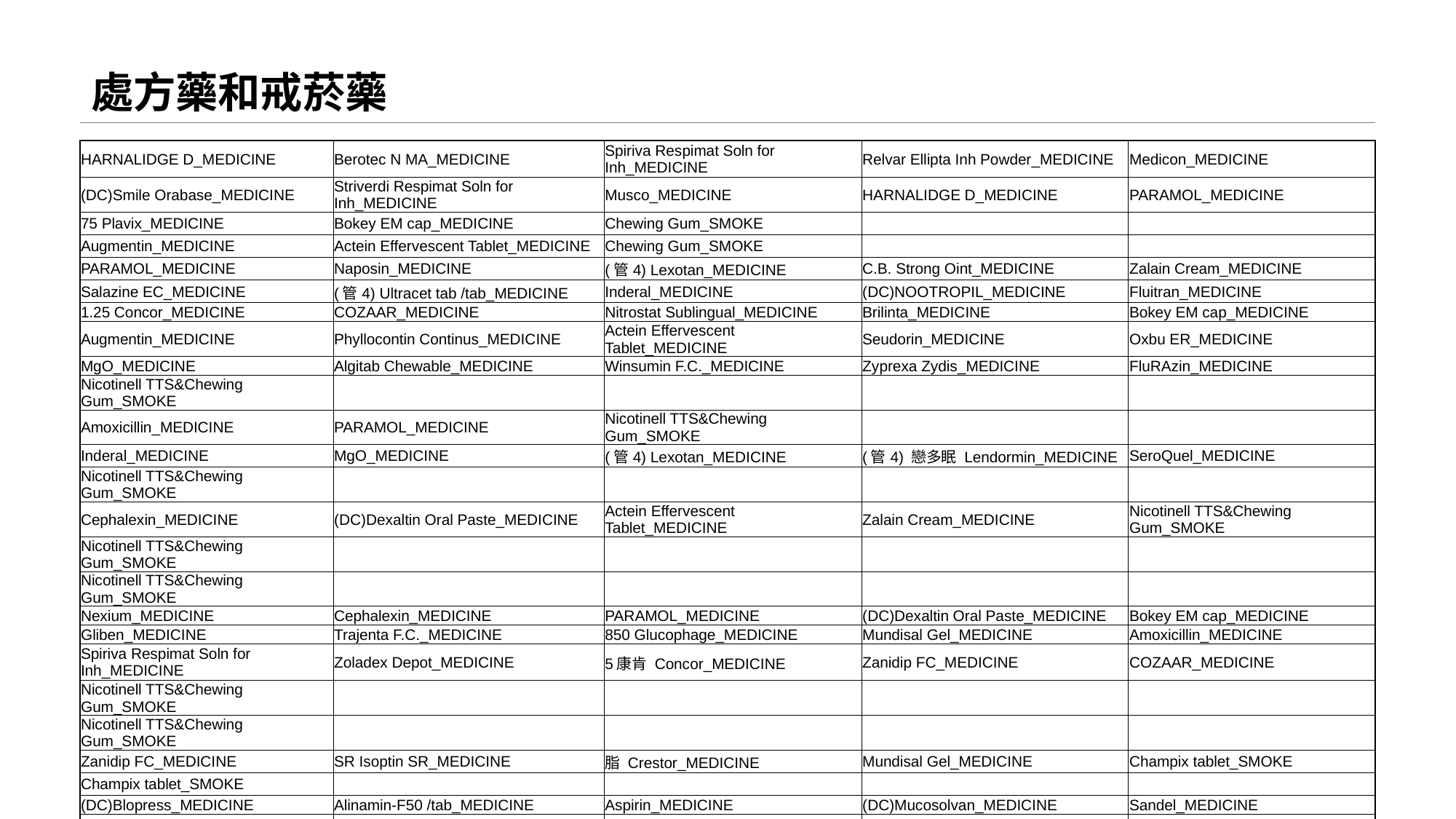

# 處方藥和戒菸藥
| HARNALIDGE D\_MEDICINE | Berotec N MA\_MEDICINE | Spiriva Respimat Soln for Inh\_MEDICINE | Relvar Ellipta Inh Powder\_MEDICINE | Medicon\_MEDICINE |
| --- | --- | --- | --- | --- |
| (DC)Smile Orabase\_MEDICINE | Striverdi Respimat Soln for Inh\_MEDICINE | Musco\_MEDICINE | HARNALIDGE D\_MEDICINE | PARAMOL\_MEDICINE |
| 75 Plavix\_MEDICINE | Bokey EM cap\_MEDICINE | Chewing Gum\_SMOKE |  |  |
| Augmentin\_MEDICINE | Actein Effervescent Tablet\_MEDICINE | Chewing Gum\_SMOKE |  |  |
| PARAMOL\_MEDICINE | Naposin\_MEDICINE | (管4) Lexotan\_MEDICINE | C.B. Strong Oint\_MEDICINE | Zalain Cream\_MEDICINE |
| Salazine EC\_MEDICINE | (管4) Ultracet tab /tab\_MEDICINE | Inderal\_MEDICINE | (DC)NOOTROPIL\_MEDICINE | Fluitran\_MEDICINE |
| 1.25 Concor\_MEDICINE | COZAAR\_MEDICINE | Nitrostat Sublingual\_MEDICINE | Brilinta\_MEDICINE | Bokey EM cap\_MEDICINE |
| Augmentin\_MEDICINE | Phyllocontin Continus\_MEDICINE | Actein Effervescent Tablet\_MEDICINE | Seudorin\_MEDICINE | Oxbu ER\_MEDICINE |
| MgO\_MEDICINE | Algitab Chewable\_MEDICINE | Winsumin F.C.\_MEDICINE | Zyprexa Zydis\_MEDICINE | FluRAzin\_MEDICINE |
| Nicotinell TTS&Chewing Gum\_SMOKE |  |  |  |  |
| Amoxicillin\_MEDICINE | PARAMOL\_MEDICINE | Nicotinell TTS&Chewing Gum\_SMOKE |  |  |
| Inderal\_MEDICINE | MgO\_MEDICINE | (管4) Lexotan\_MEDICINE | (管4) 戀多眠 Lendormin\_MEDICINE | SeroQuel\_MEDICINE |
| Nicotinell TTS&Chewing Gum\_SMOKE |  |  |  |  |
| Cephalexin\_MEDICINE | (DC)Dexaltin Oral Paste\_MEDICINE | Actein Effervescent Tablet\_MEDICINE | Zalain Cream\_MEDICINE | Nicotinell TTS&Chewing Gum\_SMOKE |
| Nicotinell TTS&Chewing Gum\_SMOKE |  |  |  |  |
| Nicotinell TTS&Chewing Gum\_SMOKE |  |  |  |  |
| Nexium\_MEDICINE | Cephalexin\_MEDICINE | PARAMOL\_MEDICINE | (DC)Dexaltin Oral Paste\_MEDICINE | Bokey EM cap\_MEDICINE |
| Gliben\_MEDICINE | Trajenta F.C.\_MEDICINE | 850 Glucophage\_MEDICINE | Mundisal Gel\_MEDICINE | Amoxicillin\_MEDICINE |
| Spiriva Respimat Soln for Inh\_MEDICINE | Zoladex Depot\_MEDICINE | 5康肯 Concor\_MEDICINE | Zanidip FC\_MEDICINE | COZAAR\_MEDICINE |
| Nicotinell TTS&Chewing Gum\_SMOKE |  |  |  |  |
| Nicotinell TTS&Chewing Gum\_SMOKE |  |  |  |  |
| Zanidip FC\_MEDICINE | SR Isoptin SR\_MEDICINE | 脂 Crestor\_MEDICINE | Mundisal Gel\_MEDICINE | Champix tablet\_SMOKE |
| Champix tablet\_SMOKE |  |  |  |  |
| (DC)Blopress\_MEDICINE | Alinamin-F50 /tab\_MEDICINE | Aspirin\_MEDICINE | (DC)Mucosolvan\_MEDICINE | Sandel\_MEDICINE |
| Champix tablet\_SMOKE |  |  |  |  |
| Kerlone\_MEDICINE | Newmazole\_MEDICINE | PLAQUENIL\_MEDICINE | 5康肯 Concor\_MEDICINE | DOXABEN XL\_MEDICINE |
| Champix tablet\_SMOKE |  |  |  |  |